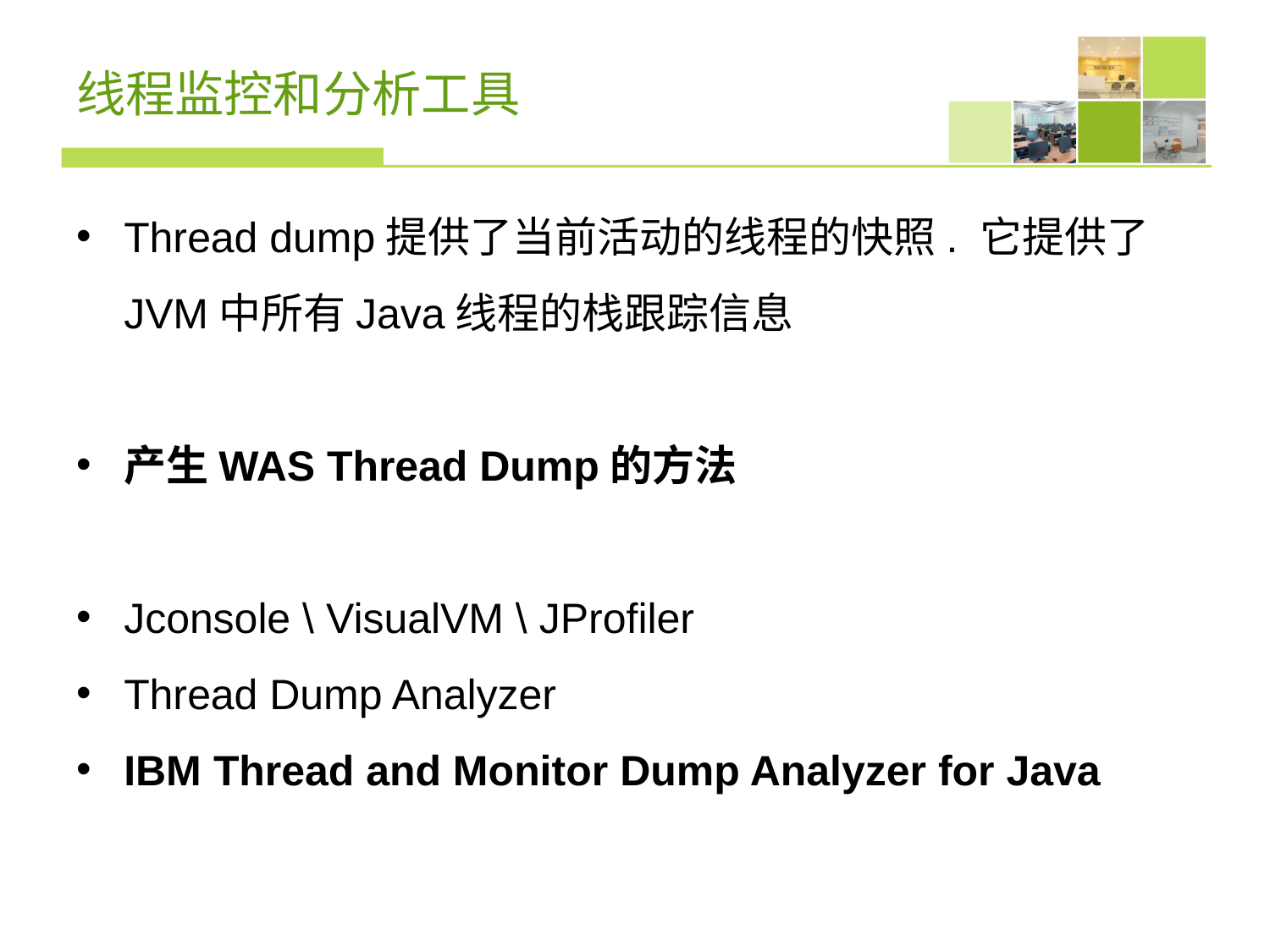

# 线程监控和分析工具
Thread dump提供了当前活动的线程的快照. 它提供了JVM中所有Java线程的栈跟踪信息

产生WAS Thread Dump的方法

Jconsole \ VisualVM \ JProfiler
Thread Dump Analyzer
IBM Thread and Monitor Dump Analyzer for Java